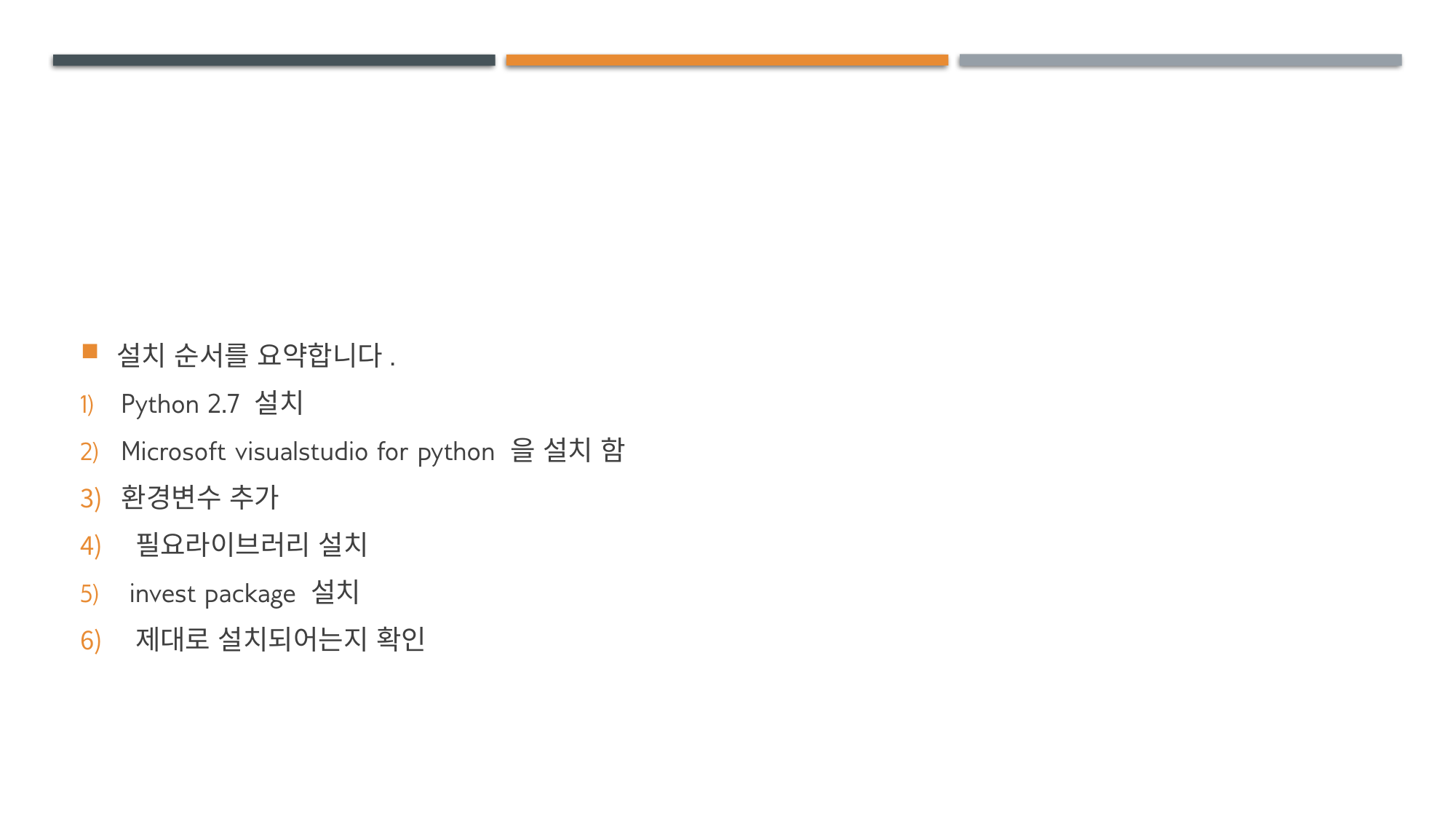

#
설치 순서를 요약합니다.
Python 2.7 설치
Microsoft visualstudio for python 을 설치 함
환경변수 추가
 필요라이브러리 설치
 invest package 설치
 제대로 설치되어는지 확인